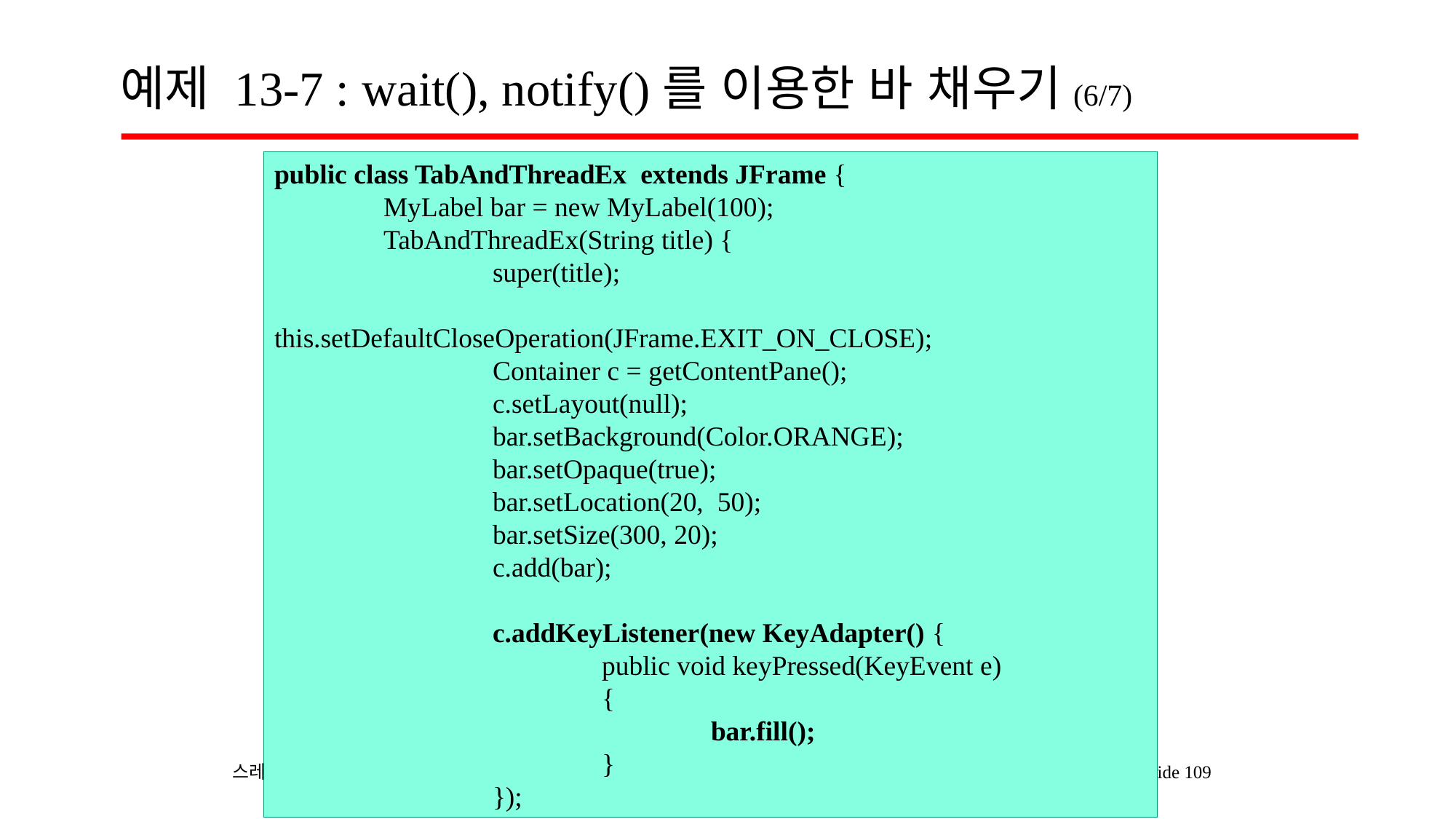

# 예제 13-7 : wait(), notify()를 이용한 바 채우기(6/7)
public class TabAndThreadEx  extends JFrame {
	MyLabel bar = new MyLabel(100);
	TabAndThreadEx(String title) {
		super(title);
		this.setDefaultCloseOperation(JFrame.EXIT_ON_CLOSE);
		Container c = getContentPane();
		c.setLayout(null);
		bar.setBackground(Color.ORANGE);
		bar.setOpaque(true);
		bar.setLocation(20,  50);
		bar.setSize(300, 20);
		c.add(bar);

		c.addKeyListener(new KeyAdapter() {
			public void keyPressed(KeyEvent e)
			{
				bar.fill();
			}
		});